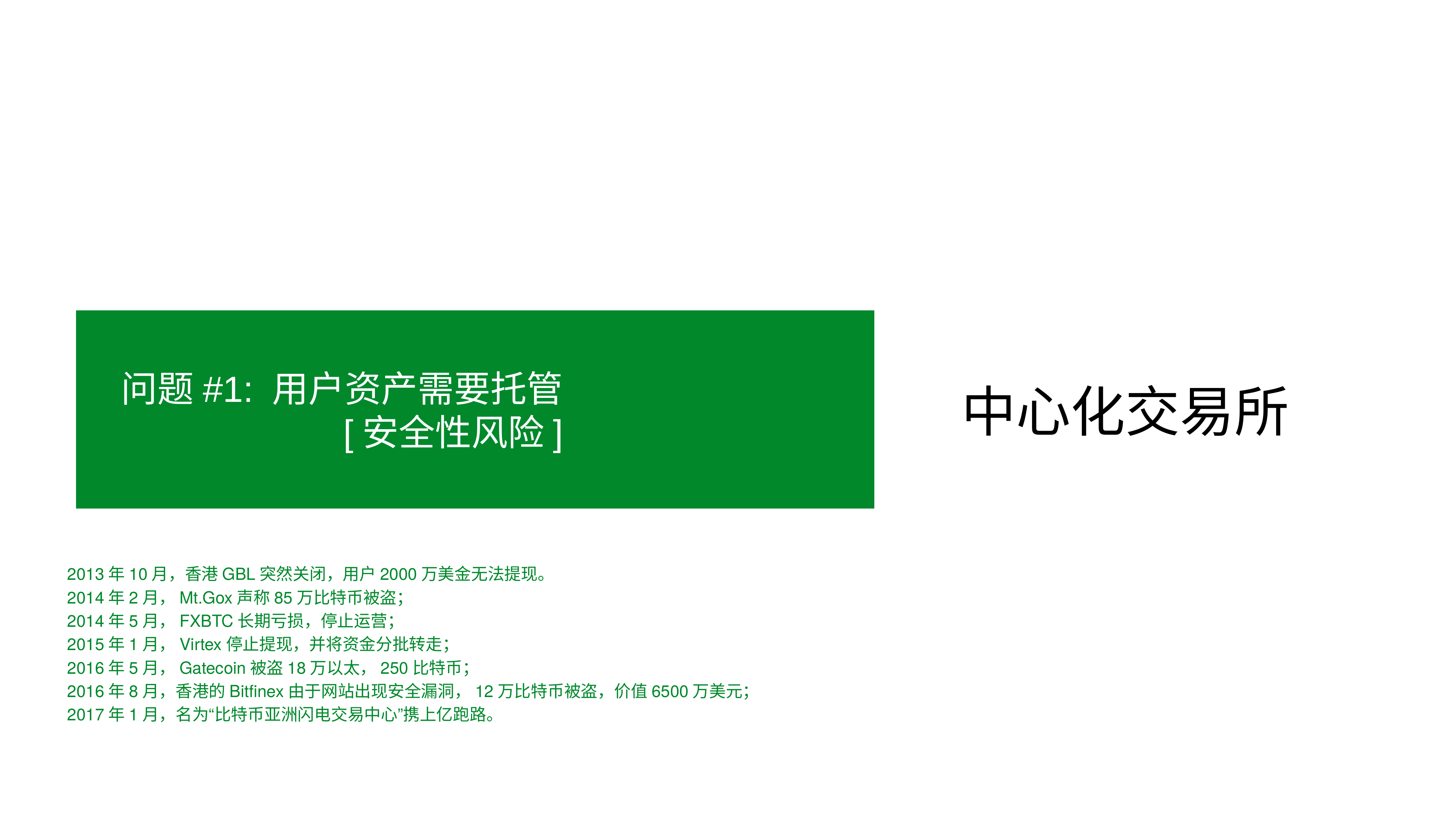

Poloniex
Kraken
Bitfinex
OKCoin
BTC38
Bittrex
Quoine
Bitstamp
BTC-e
CEX.IO
YoBit
hitbtc
Vaultoro
Coinspot
Bter
$5B
问题#1: 用户资产需要托管
                      [安全性风险]
中心化交易所
24-Hour Trade Volume
on Global Exchanges
2013年10月，香港GBL突然关闭，用户2000万美金无法提现。
2014年2月，Mt.Gox声称85万比特币被盗；
2014年5月，FXBTC长期亏损，停止运营；
2015年1月，Virtex停止提现，并将资金分批转走；
2016年5月，Gatecoin被盗18万以太，250比特币；
2016年8月，香港的Bitfinex由于网站出现安全漏洞，12万比特币被盗，价值6500万美元；
2017年1月，名为“比特币亚洲闪电交易中心”携上亿跑路。
问题#2: 交易所内幕交易
                      [透明与公正]